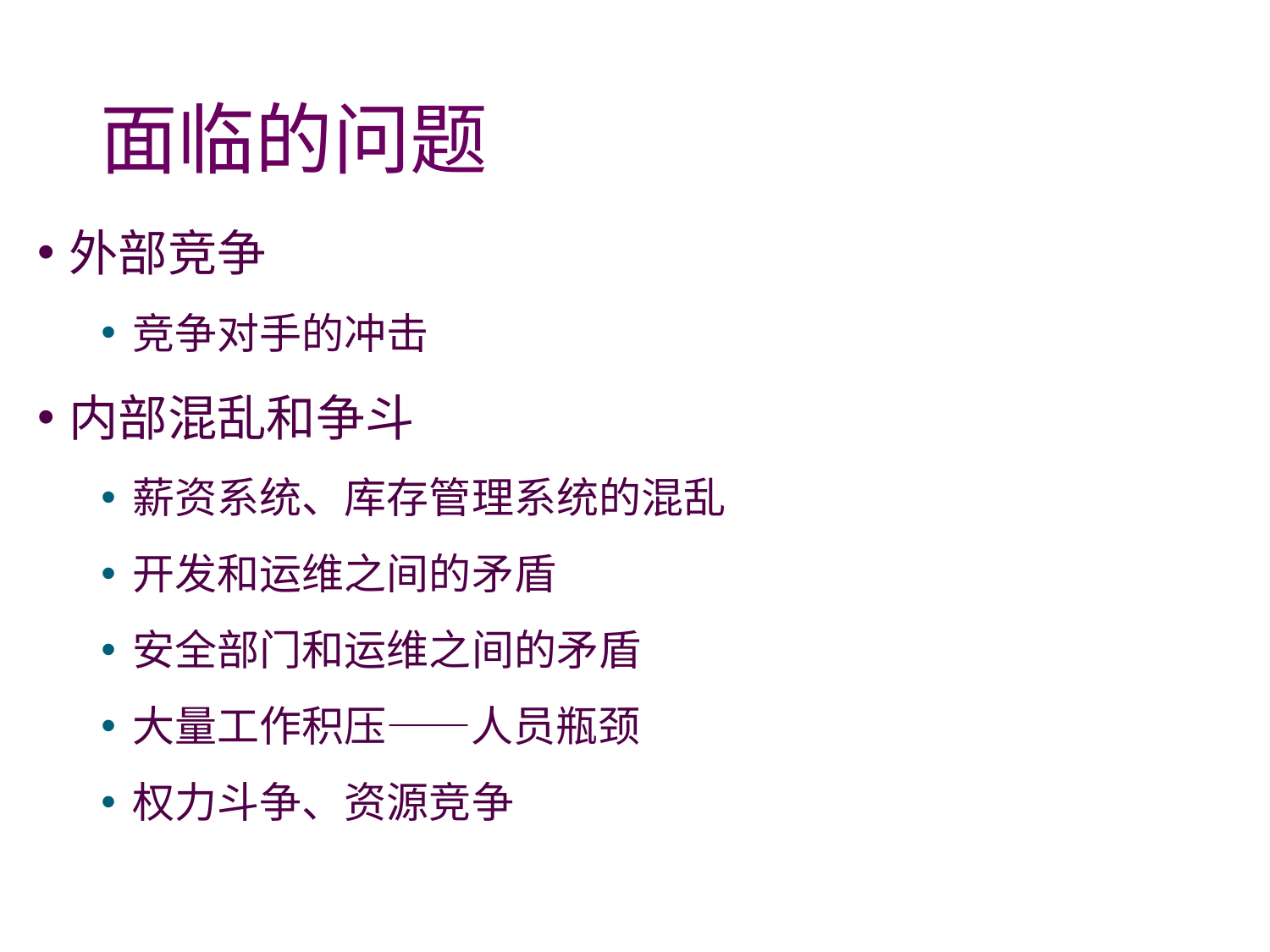

# 面临的问题
外部竞争
竞争对手的冲击
内部混乱和争斗
薪资系统、库存管理系统的混乱
开发和运维之间的矛盾
安全部门和运维之间的矛盾
大量工作积压——人员瓶颈
权力斗争、资源竞争